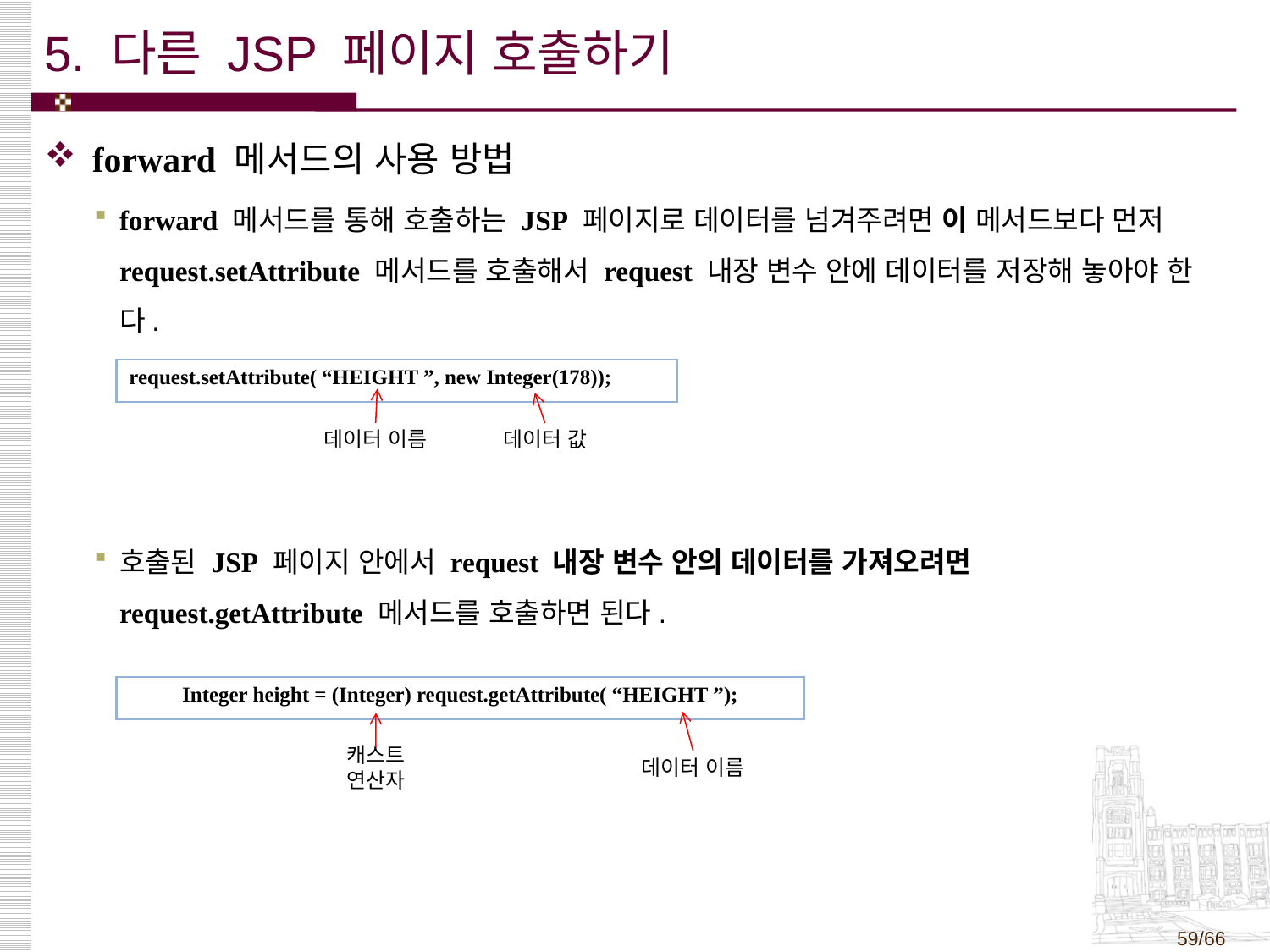

# 5. 다른 JSP 페이지 호출하기
forward 메서드의 사용 방법
forward 메서드를 통해 호출하는 JSP 페이지로 데이터를 넘겨주려면 이 메서드보다 먼저 request.setAttribute 메서드를 호출해서 request 내장 변수 안에 데이터를 저장해 놓아야 한다.

호출된 JSP 페이지 안에서 request 내장 변수 안의 데이터를 가져오려면 request.getAttribute 메서드를 호출하면 된다.

| request.setAttribute( “HEIGHT ”, new Integer(178)); |
| --- |
데이터 이름
데이터 값
| Integer height = (Integer) request.getAttribute( “HEIGHT ”); |
| --- |
캐스트 연산자
데이터 이름